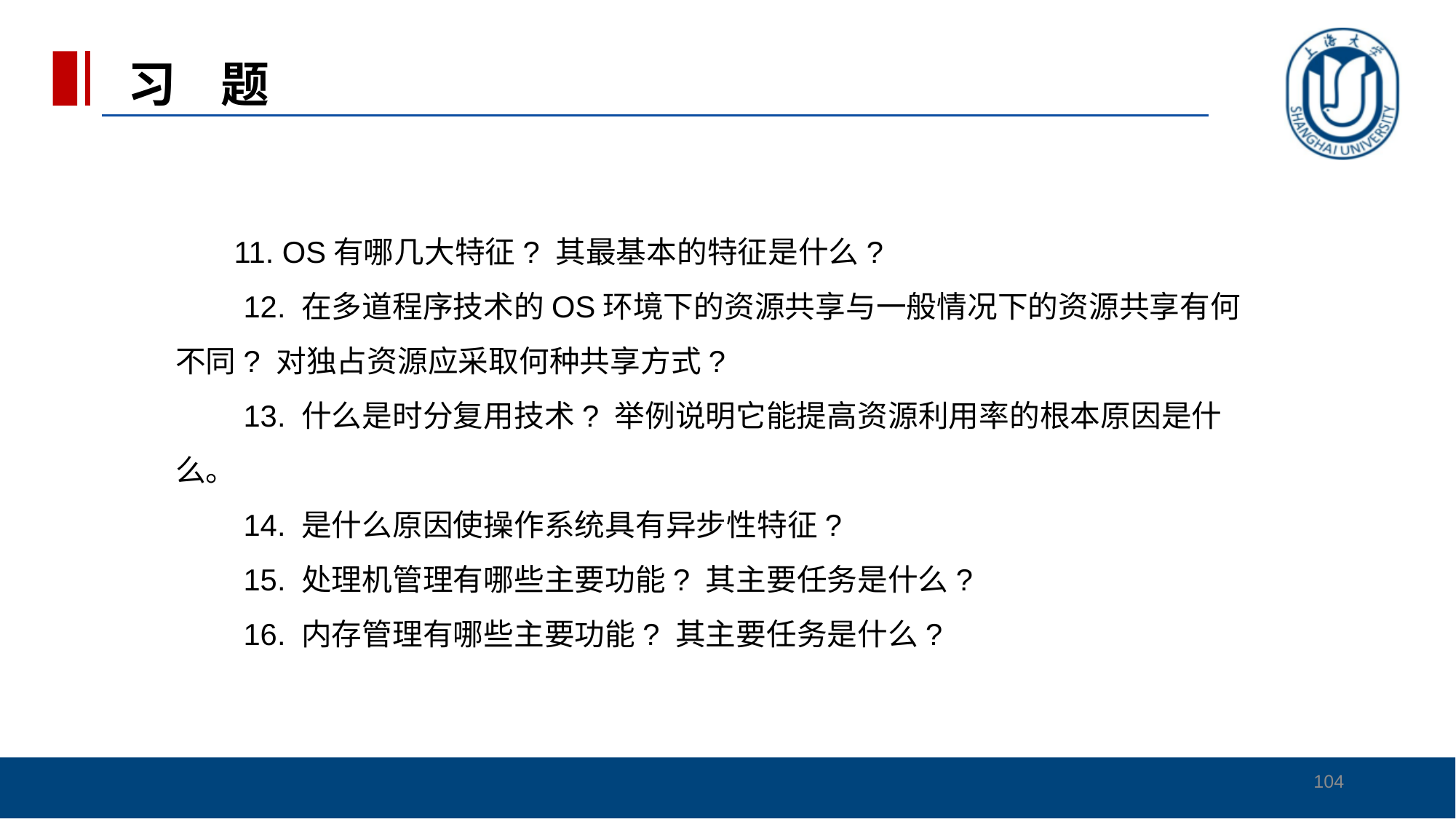

习    题
# 11. OS有哪几大特征? 其最基本的特征是什么? 　　12. 在多道程序技术的OS环境下的资源共享与一般情况下的资源共享有何不同? 对独占资源应采取何种共享方式? 　　13. 什么是时分复用技术? 举例说明它能提高资源利用率的根本原因是什么。 　　14. 是什么原因使操作系统具有异步性特征? 　　15. 处理机管理有哪些主要功能? 其主要任务是什么? 　　16. 内存管理有哪些主要功能? 其主要任务是什么?
104